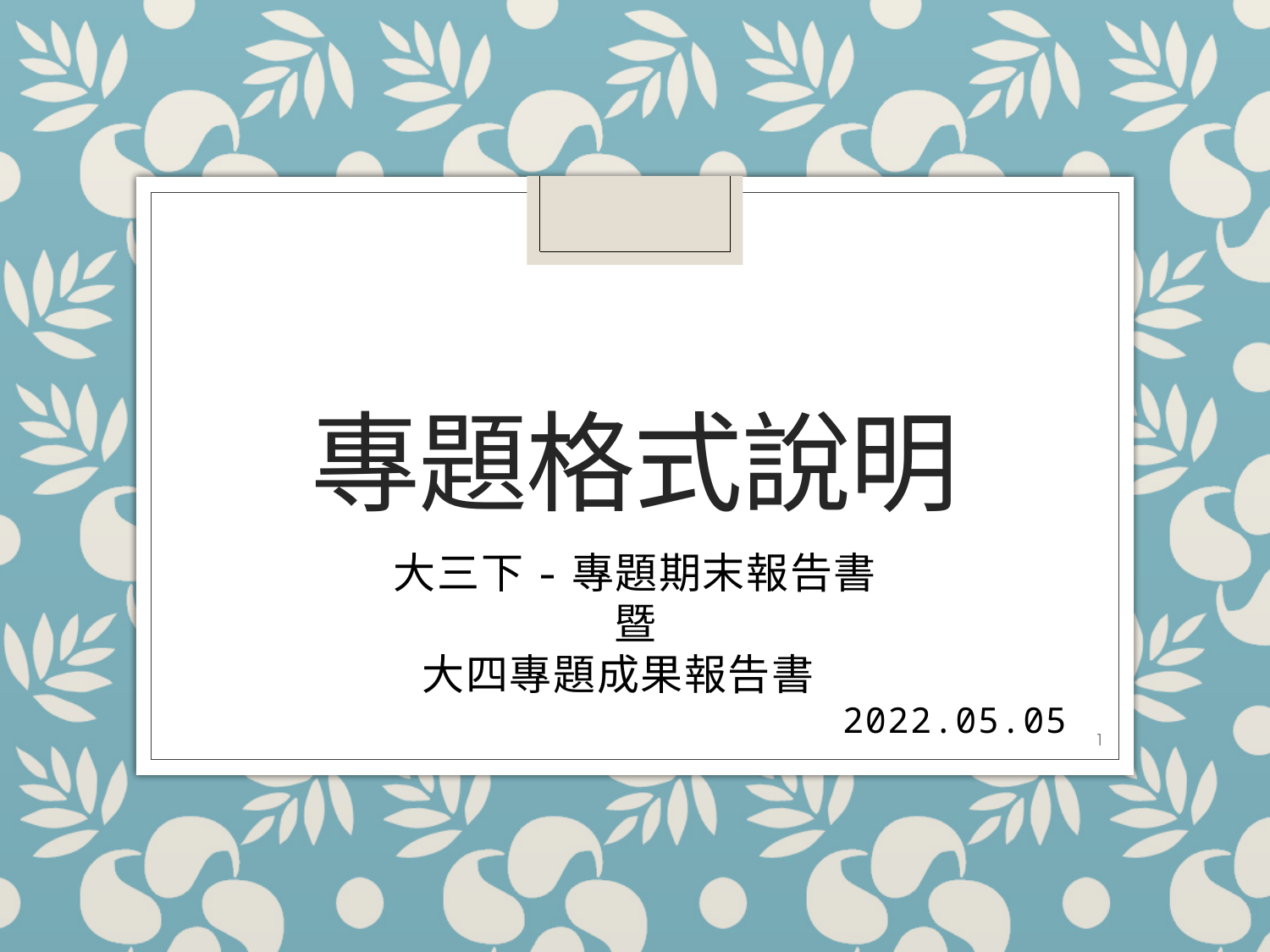

# 專題格式說明
大三下-專題期末報告書
暨
 大四專題成果報告書
2022.05.05

1